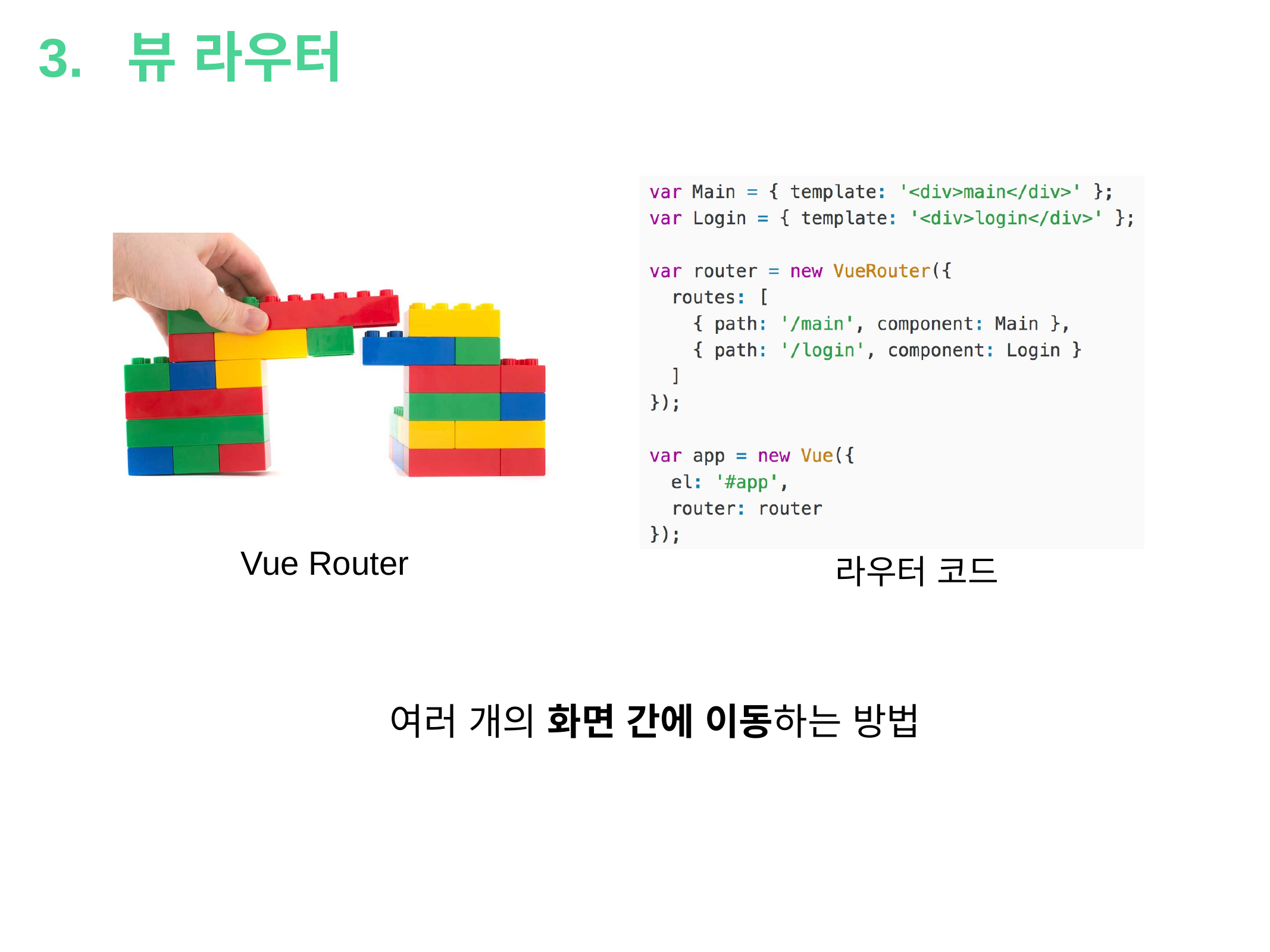

3.  뷰 라우터

Vue Router
라우터 코드
여러 개의 화면 간에 이동하는 방법
²018.0².²0
%P JU! 7VF.KT 0QFO 4FNJOBS